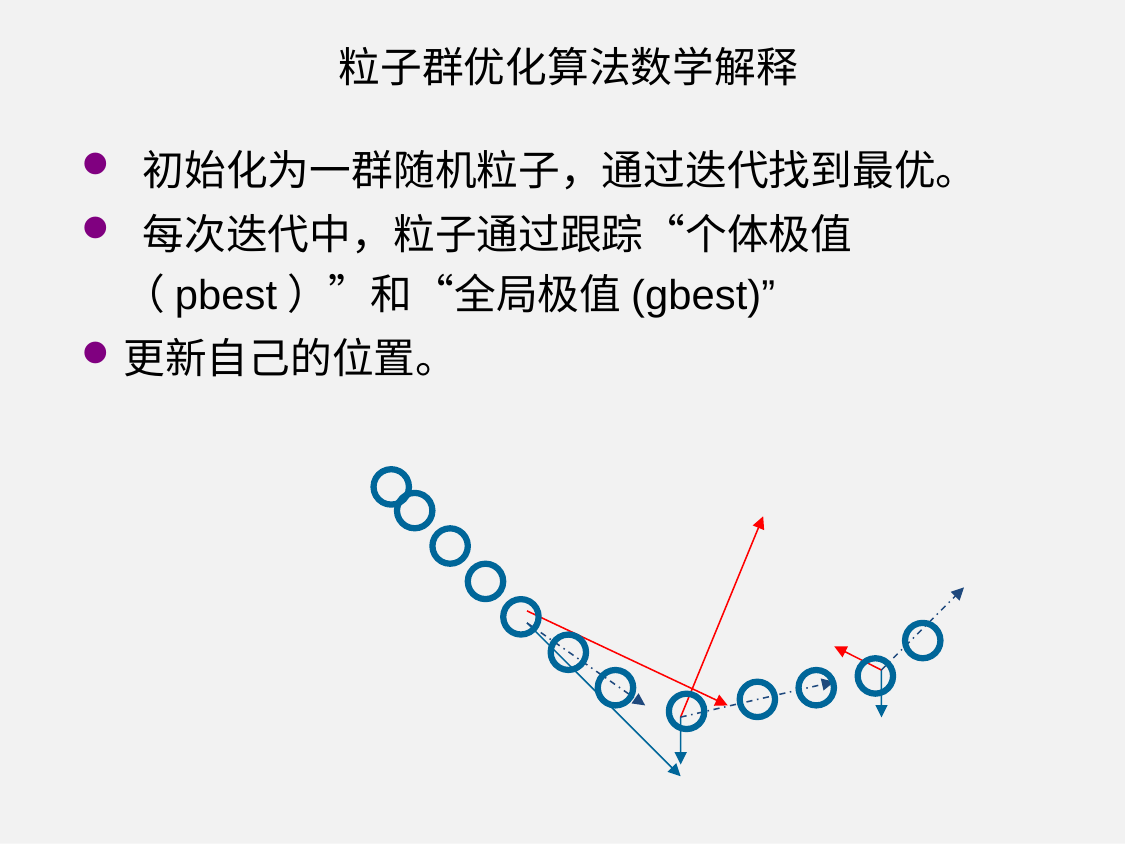

粒子群优化算法数学解释
 初始化为一群随机粒子，通过迭代找到最优。
 每次迭代中，粒子通过跟踪“个体极值（pbest）”和“全局极值(gbest)”
更新自己的位置。